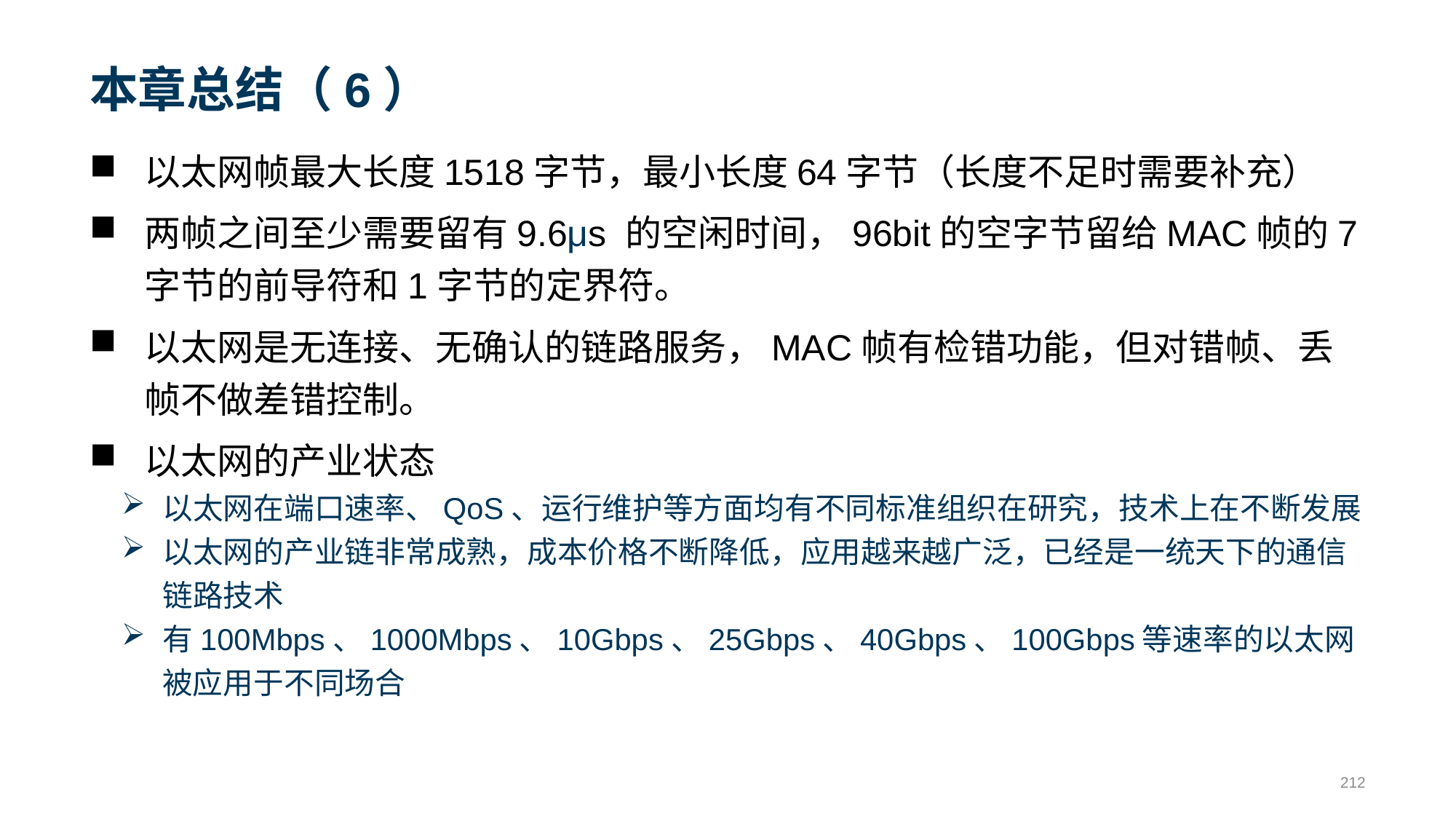

# 本章总结（6）
以太网帧最大长度1518字节，最小长度64字节（长度不足时需要补充）
两帧之间至少需要留有9.6μs 的空闲时间，96bit的空字节留给MAC帧的7字节的前导符和1字节的定界符。
以太网是无连接、无确认的链路服务，MAC帧有检错功能，但对错帧、丢帧不做差错控制。
以太网的产业状态
以太网在端口速率、QoS、运行维护等方面均有不同标准组织在研究，技术上在不断发展
以太网的产业链非常成熟，成本价格不断降低，应用越来越广泛，已经是一统天下的通信链路技术
有100Mbps、1000Mbps、10Gbps、25Gbps、40Gbps、100Gbps等速率的以太网被应用于不同场合

212